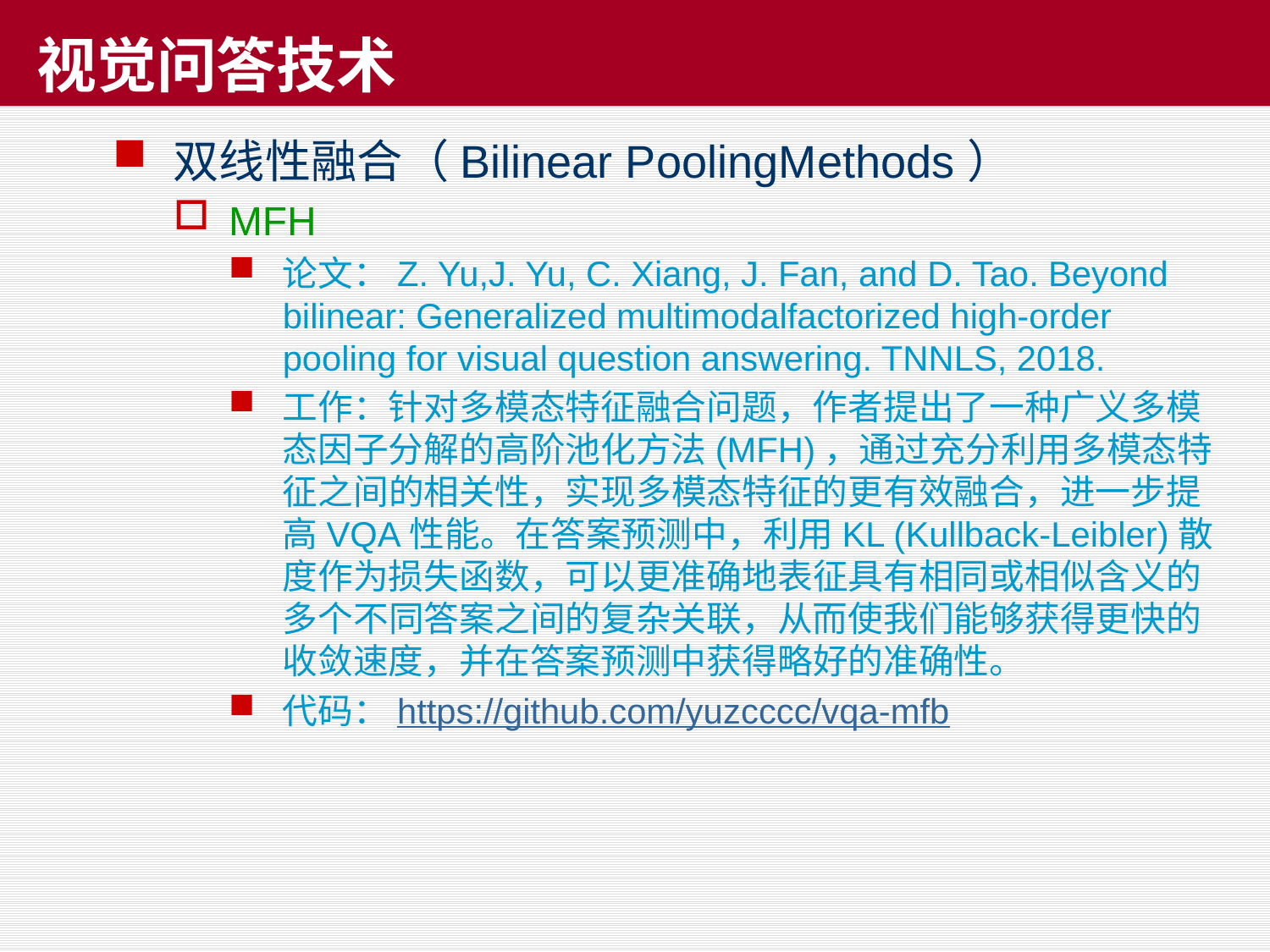

# 视觉问答技术
双线性融合（Bilinear PoolingMethods）
MFH
论文：Z. Yu,J. Yu, C. Xiang, J. Fan, and D. Tao. Beyond bilinear: Generalized multimodalfactorized high-order pooling for visual question answering. TNNLS, 2018.
工作：针对多模态特征融合问题，作者提出了一种广义多模态因子分解的高阶池化方法(MFH)，通过充分利用多模态特征之间的相关性，实现多模态特征的更有效融合，进一步提高VQA性能。在答案预测中，利用KL (Kullback-Leibler)散度作为损失函数，可以更准确地表征具有相同或相似含义的多个不同答案之间的复杂关联，从而使我们能够获得更快的收敛速度，并在答案预测中获得略好的准确性。
代码：https://github.com/yuzcccc/vqa-mfb